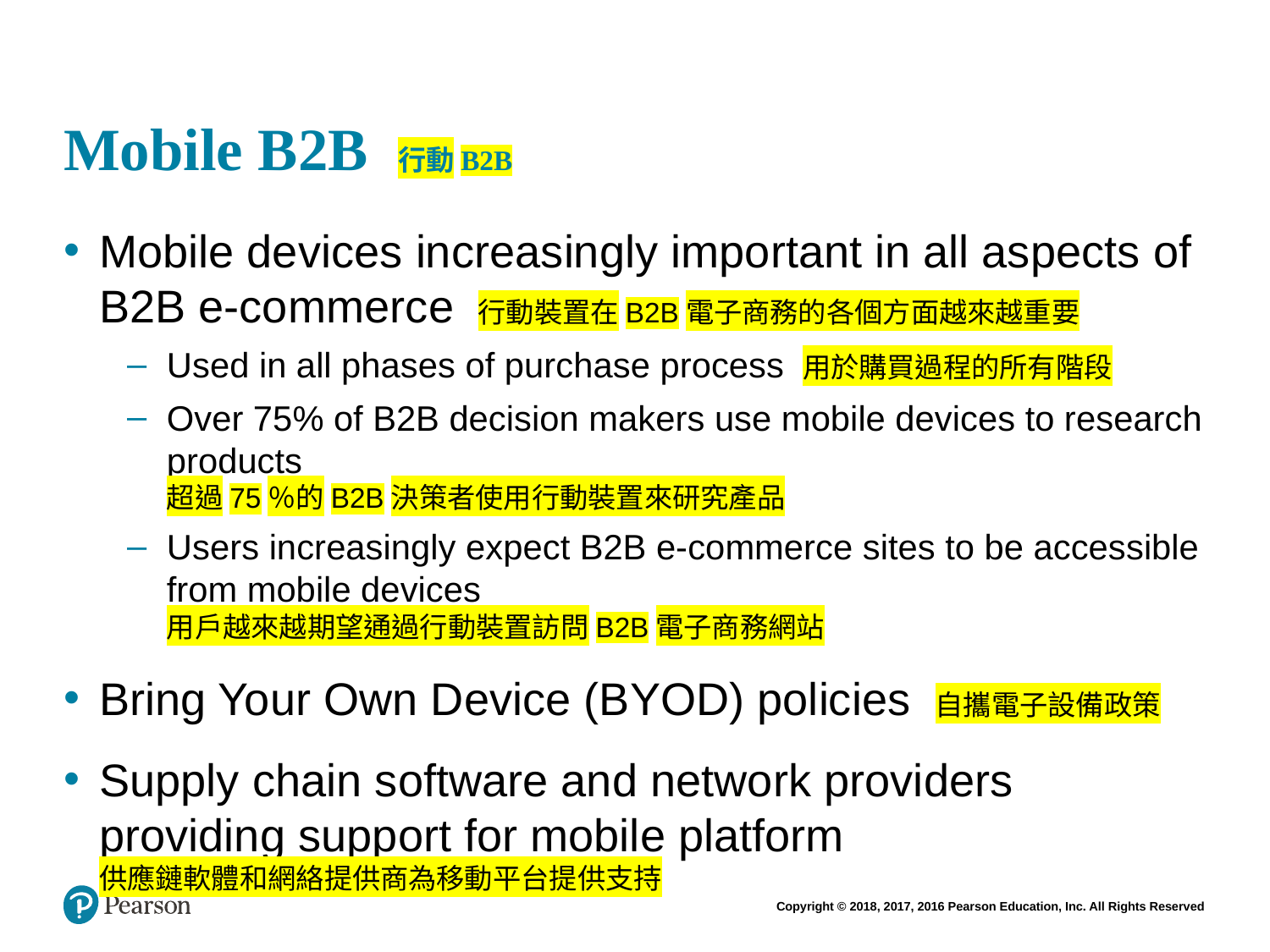

# Mobile B2B 行動B2B
Mobile devices increasingly important in all aspects of B2B e-commerce 行動裝置在B2B電子商務的各個方面越來越重要
Used in all phases of purchase process 用於購買過程的所有階段
Over 75% of B2B decision makers use mobile devices to research products
超過75％的B2B決策者使用行動裝置來研究產品
Users increasingly expect B2B e-commerce sites to be accessible from mobile devices
用戶越來越期望通過行動裝置訪問B2B電子商務網站
Bring Your Own Device (BYOD) policies 自攜電子設備政策
Supply chain software and network providers providing support for mobile platform
供應鏈軟體和網絡提供商為移動平台提供支持